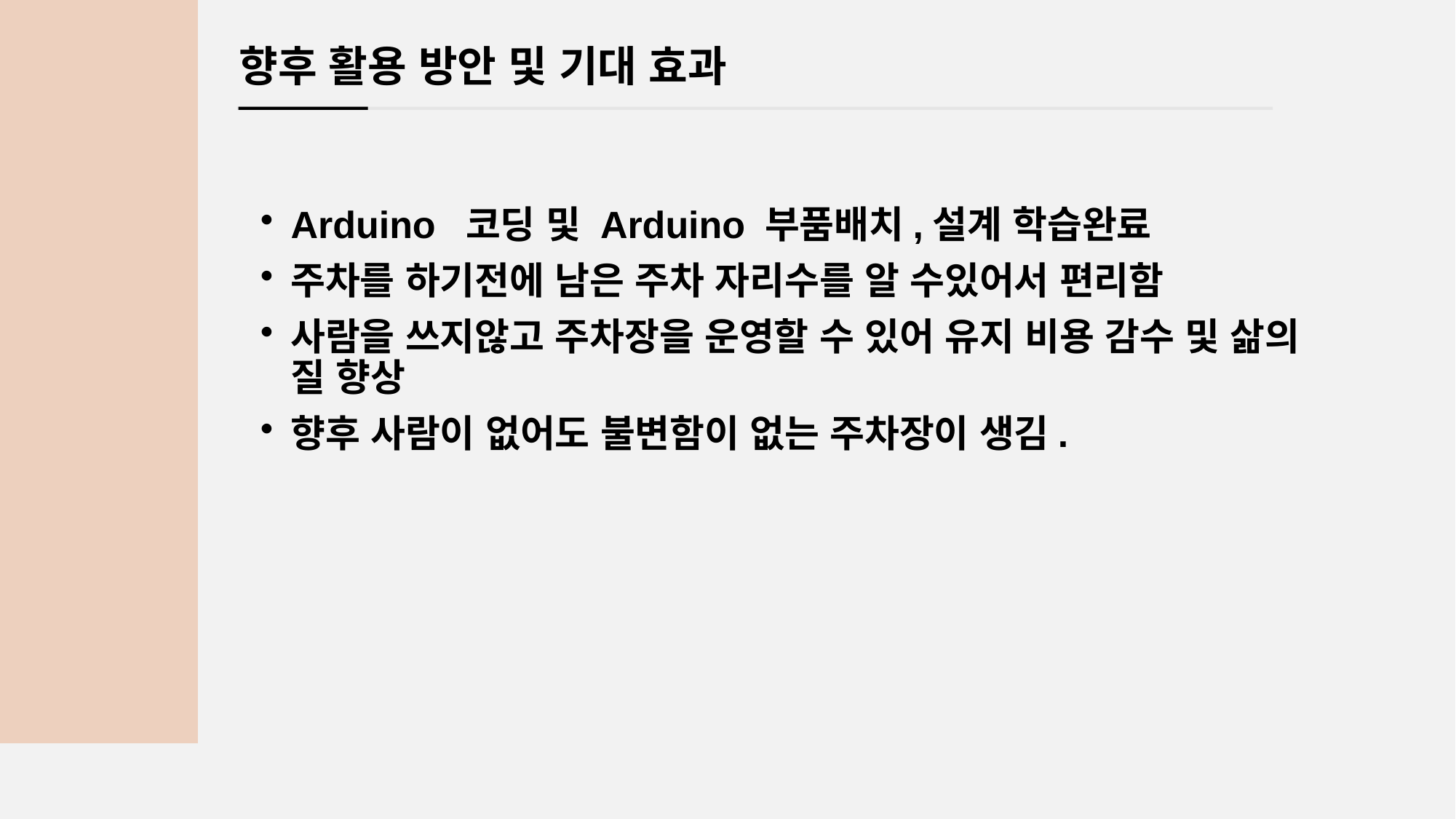

향후 활용 방안 및 기대 효과
Arduino  코딩 및 Arduino 부품배치,설계 학습완료
주차를 하기전에 남은 주차 자리수를 알 수있어서 편리함
사람을 쓰지않고 주차장을 운영할 수 있어 유지 비용 감수 및 삶의 질 향상
향후 사람이 없어도 불변함이 없는 주차장이 생김.